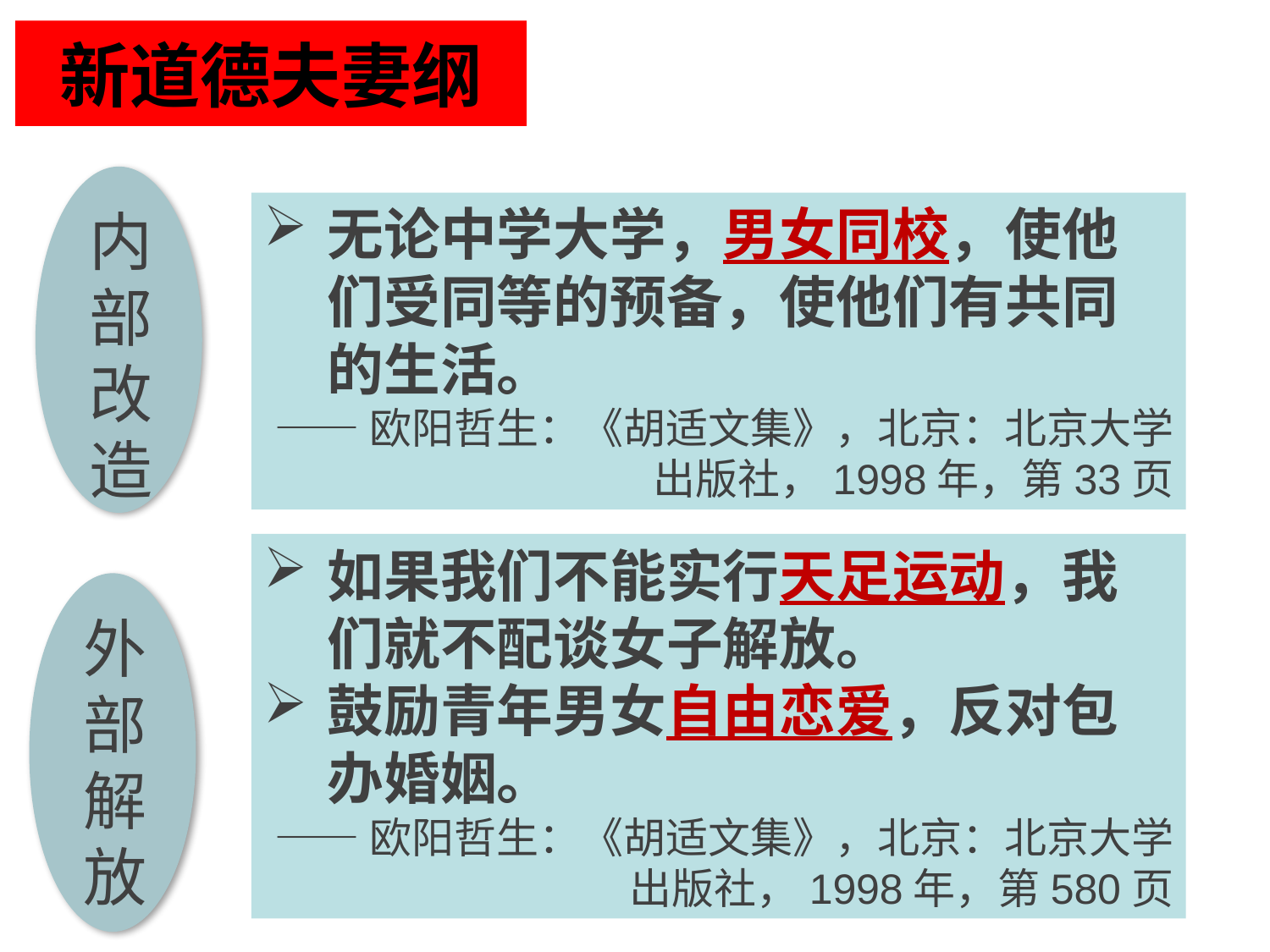

新道德夫妻纲

内部
改造
无论中学大学，男女同校，使他们受同等的预备，使他们有共同的生活。
——欧阳哲生：《胡适文集》，北京：北京大学出版社，1998年，第33页
如果我们不能实行天足运动，我们就不配谈女子解放。
鼓励青年男女自由恋爱，反对包办婚姻。
——欧阳哲生：《胡适文集》，北京：北京大学出版社，1998年，第580页

外部
解放